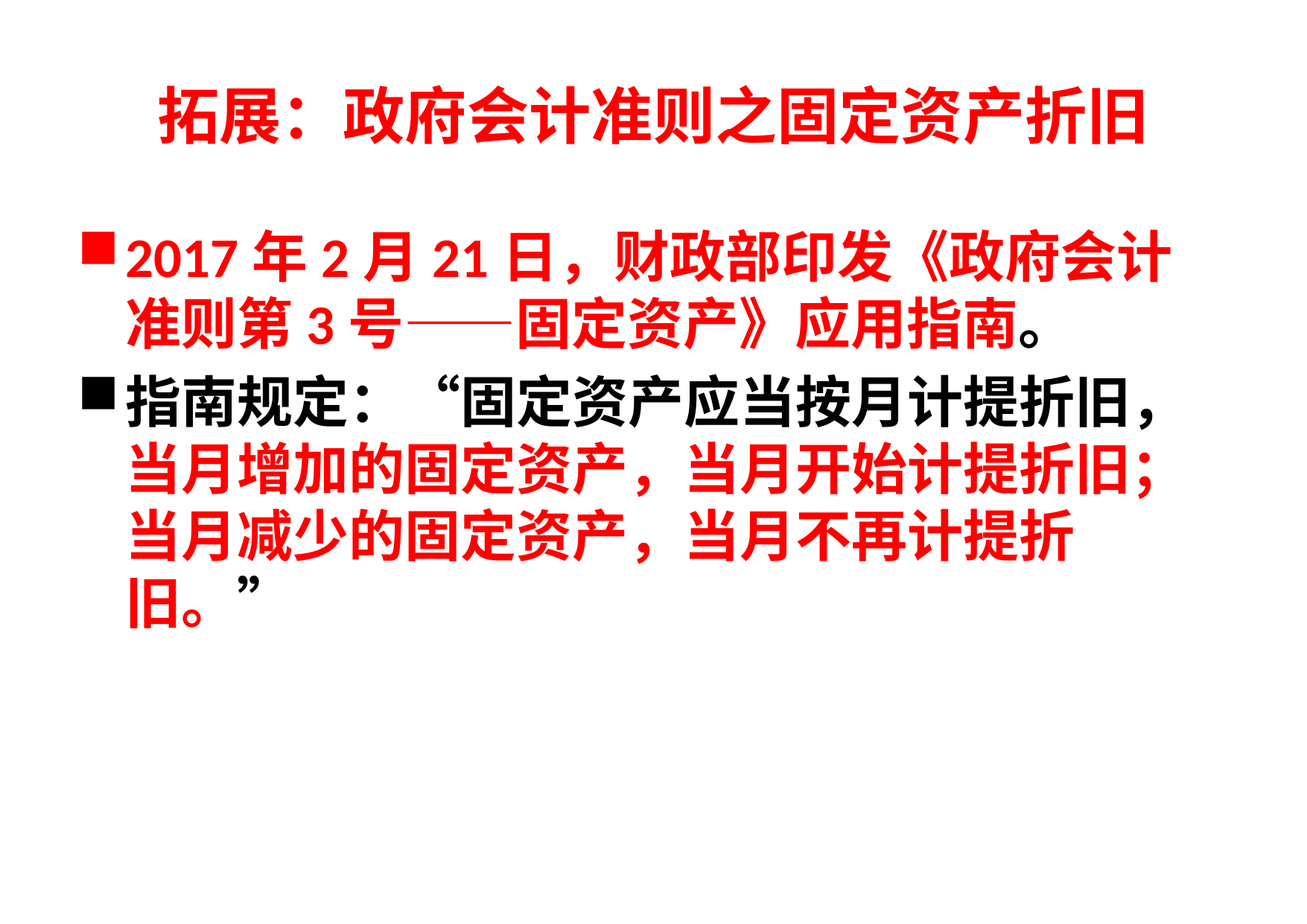

# 拓展：政府会计准则之固定资产折旧
2017年2月21日，财政部印发《政府会计准则第3号——固定资产》应用指南。
指南规定：“固定资产应当按月计提折旧，当月增加的固定资产，当月开始计提折旧；当月减少的固定资产，当月不再计提折旧。”
140